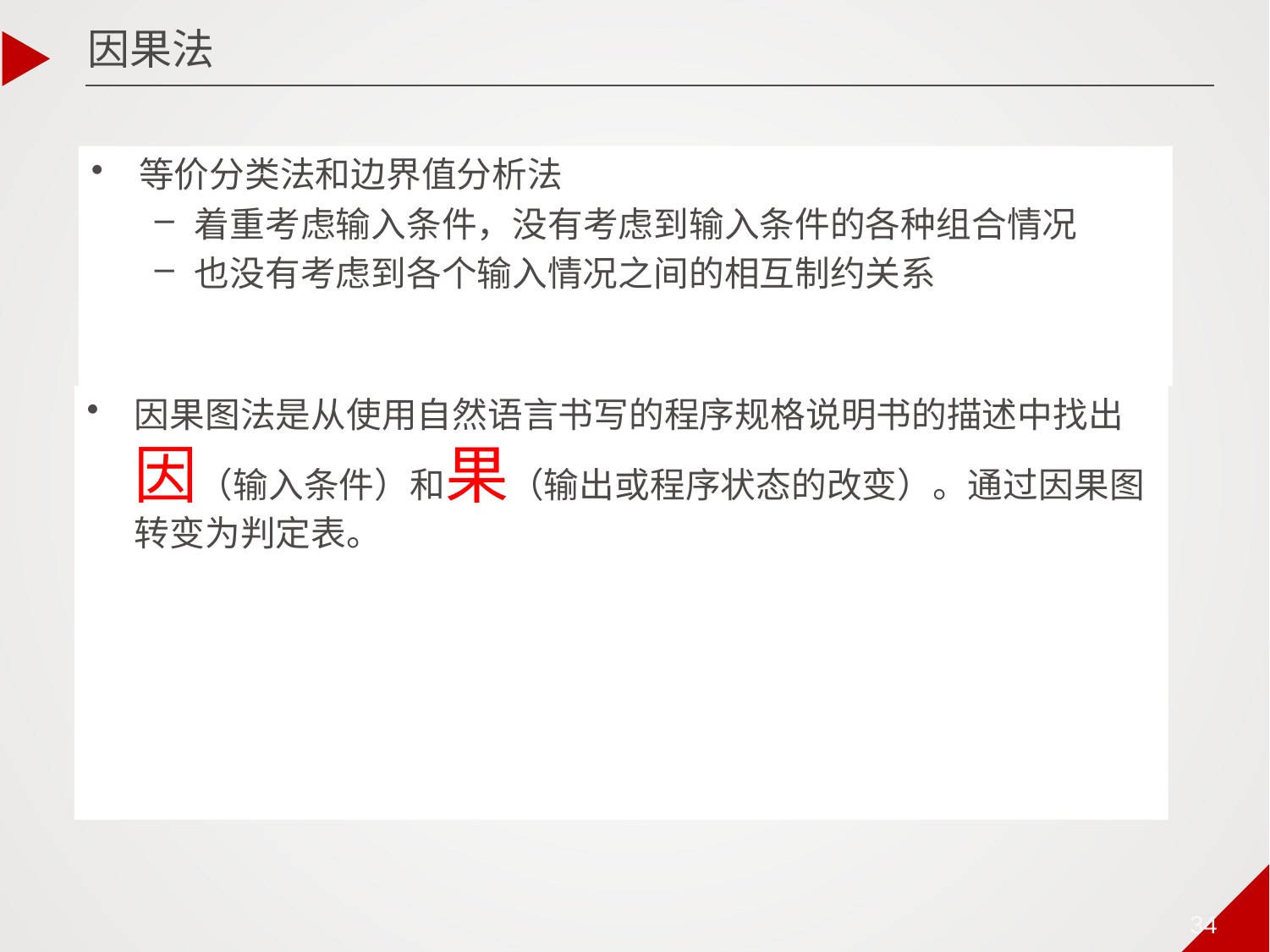

因果法

等价分类法和边界值分析法
着重考虑输入条件，没有考虑到输入条件的各种组合情况
也没有考虑到各个输入情况之间的相互制约关系

因果图法是从使用自然语言书写的程序规格说明书的描述中找出因（输入条件）和果（输出或程序状态的改变）。通过因果图转变为判定表。